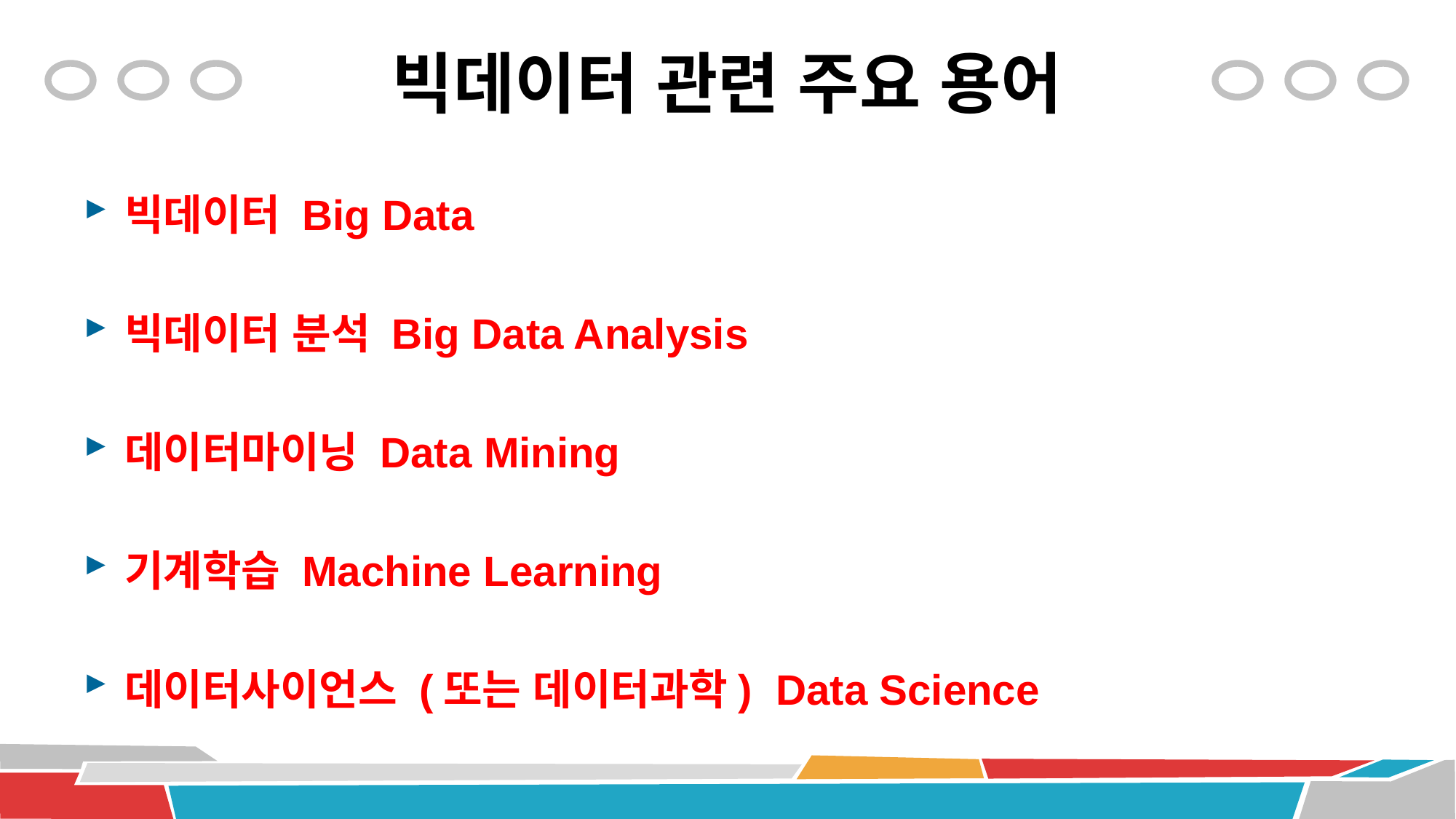

# 빅데이터 관련 주요 용어
빅데이터 Big Data

빅데이터 분석 Big Data Analysis

데이터마이닝 Data Mining

기계학습 Machine Learning

데이터사이언스 (또는 데이터과학)  Data Science